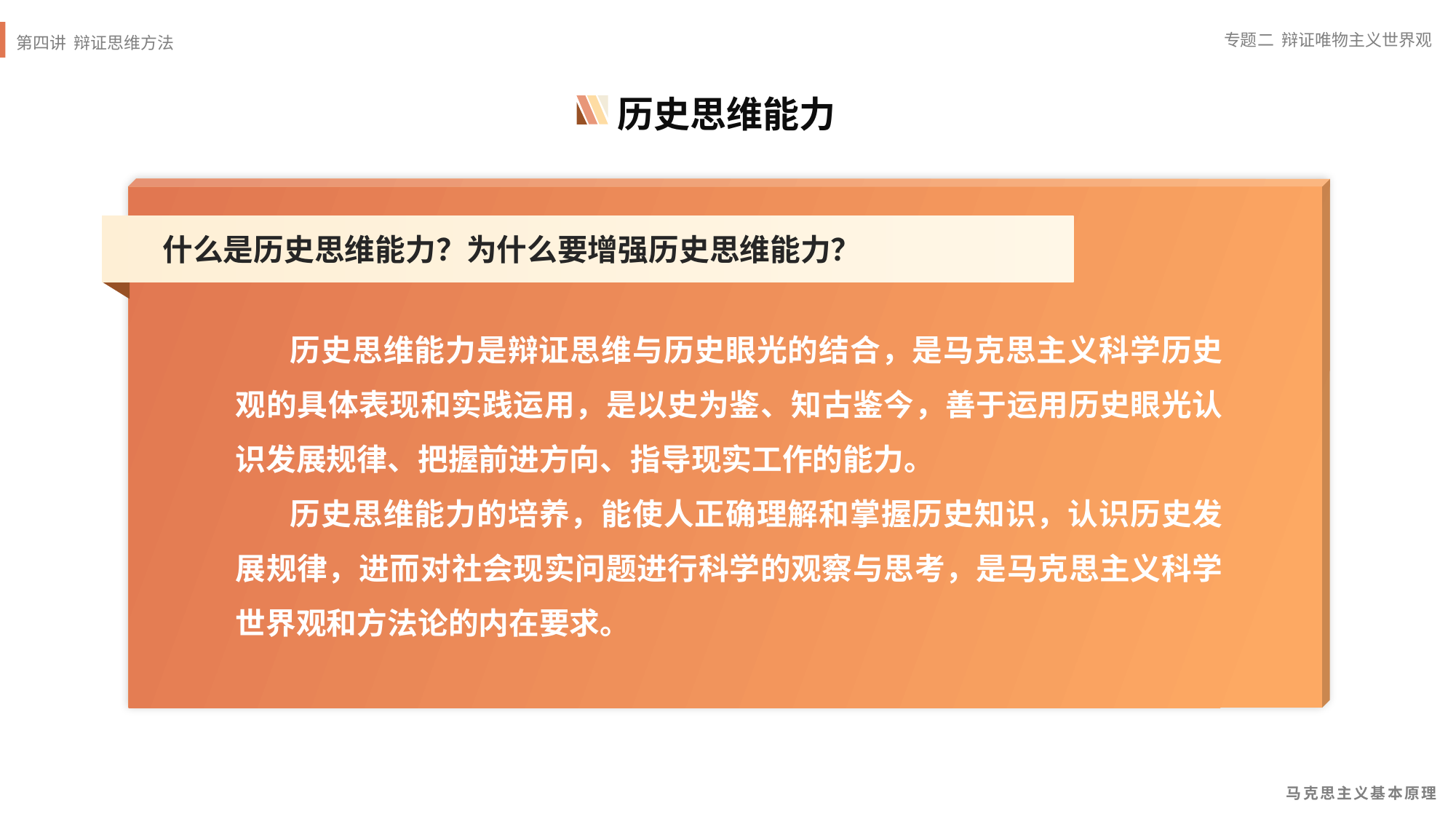

历史思维能力

什么是历史思维能力？为什么要增强历史思维能力？

历史思维能力是辩证思维与历史眼光的结合，是马克思主义科学历史观的具体表现和实践运用，是以史为鉴、知古鉴今，善于运用历史眼光认识发展规律、把握前进方向、指导现实工作的能力。
历史思维能力的培养，能使人正确理解和掌握历史知识，认识历史发展规律，进而对社会现实问题进行科学的观察与思考，是马克思主义科学世界观和方法论的内在要求。